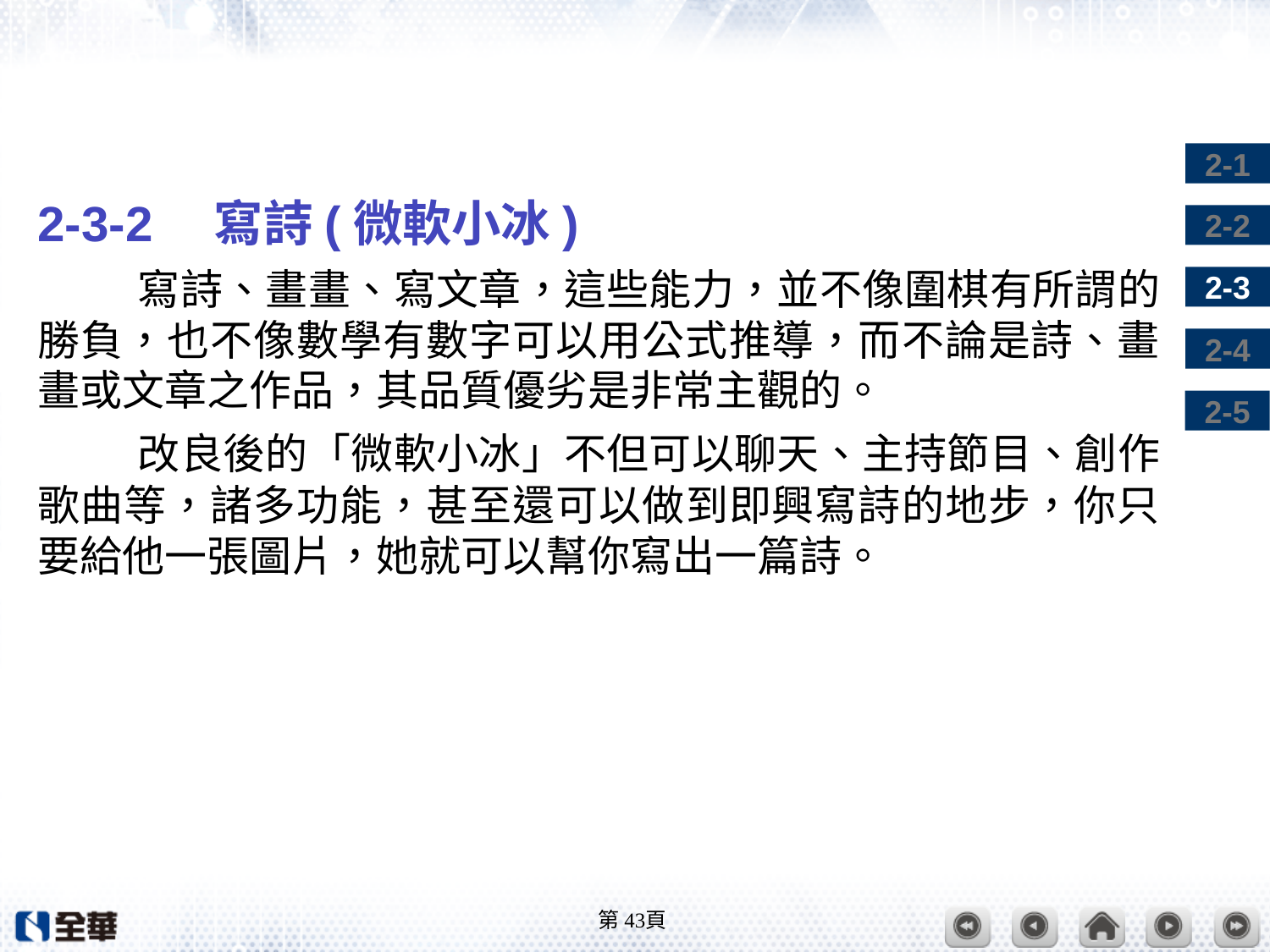

#
2-3-2　寫詩(微軟小冰)
寫詩、畫畫、寫文章，這些能力，並不像圍棋有所謂的勝負，也不像數學有數字可以用公式推導，而不論是詩、畫畫或文章之作品，其品質優劣是非常主觀的。
改良後的「微軟小冰」不但可以聊天、主持節目、創作歌曲等，諸多功能，甚至還可以做到即興寫詩的地步，你只要給他一張圖片，她就可以幫你寫出一篇詩。